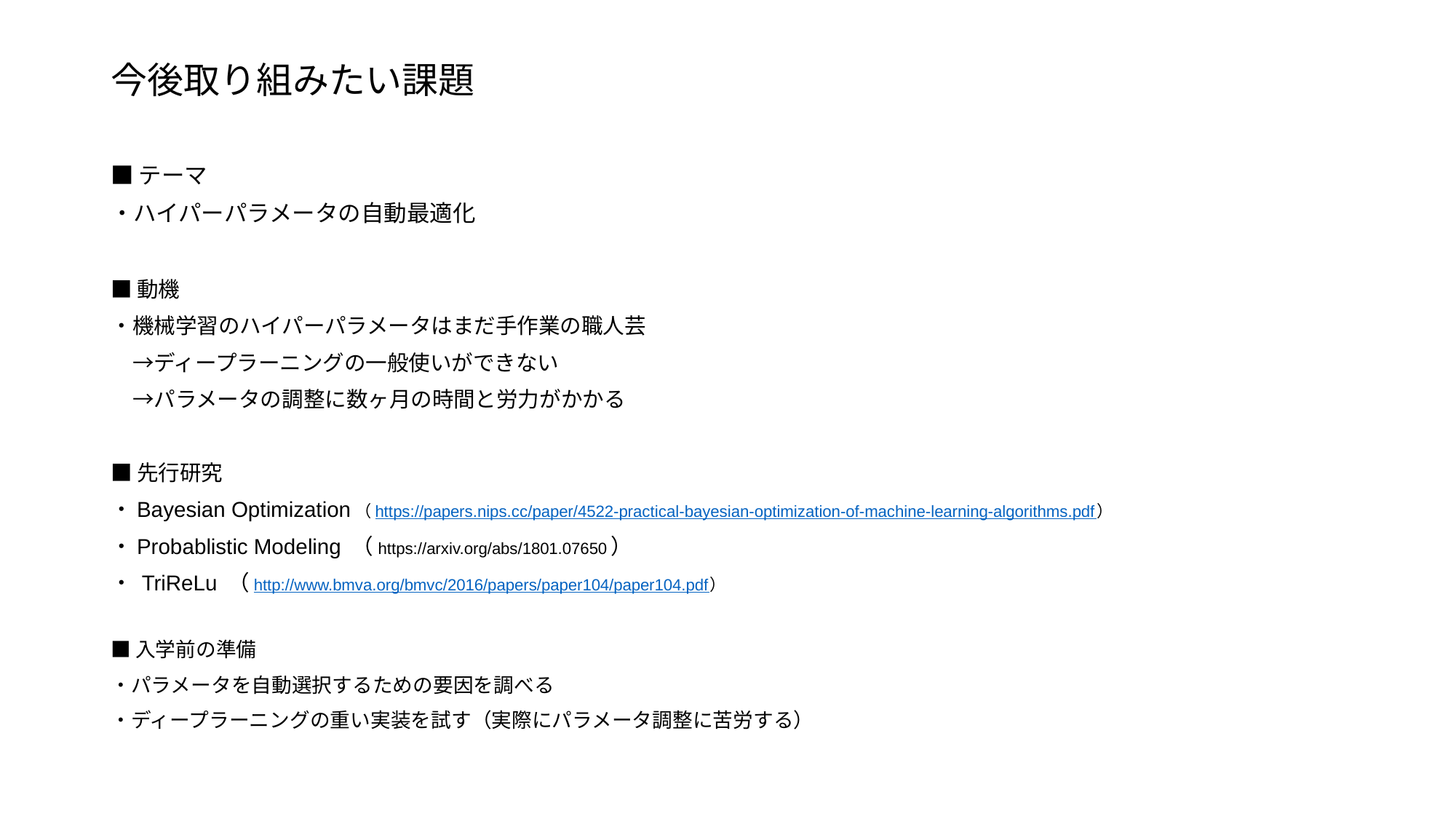

# 今後取り組みたい課題
■テーマ
・ハイパーパラメータの自動最適化

■動機
・機械学習のハイパーパラメータはまだ手作業の職人芸
　→ディープラーニングの一般使いができない
　→パラメータの調整に数ヶ月の時間と労力がかかる

■先行研究
・Bayesian Optimization（https://papers.nips.cc/paper/4522-practical-bayesian-optimization-of-machine-learning-algorithms.pdf）
・Probablistic Modeling （https://arxiv.org/abs/1801.07650）
・ TriReLu （http://www.bmva.org/bmvc/2016/papers/paper104/paper104.pdf）

■入学前の準備
・パラメータを自動選択するための要因を調べる
・ディープラーニングの重い実装を試す（実際にパラメータ調整に苦労する）